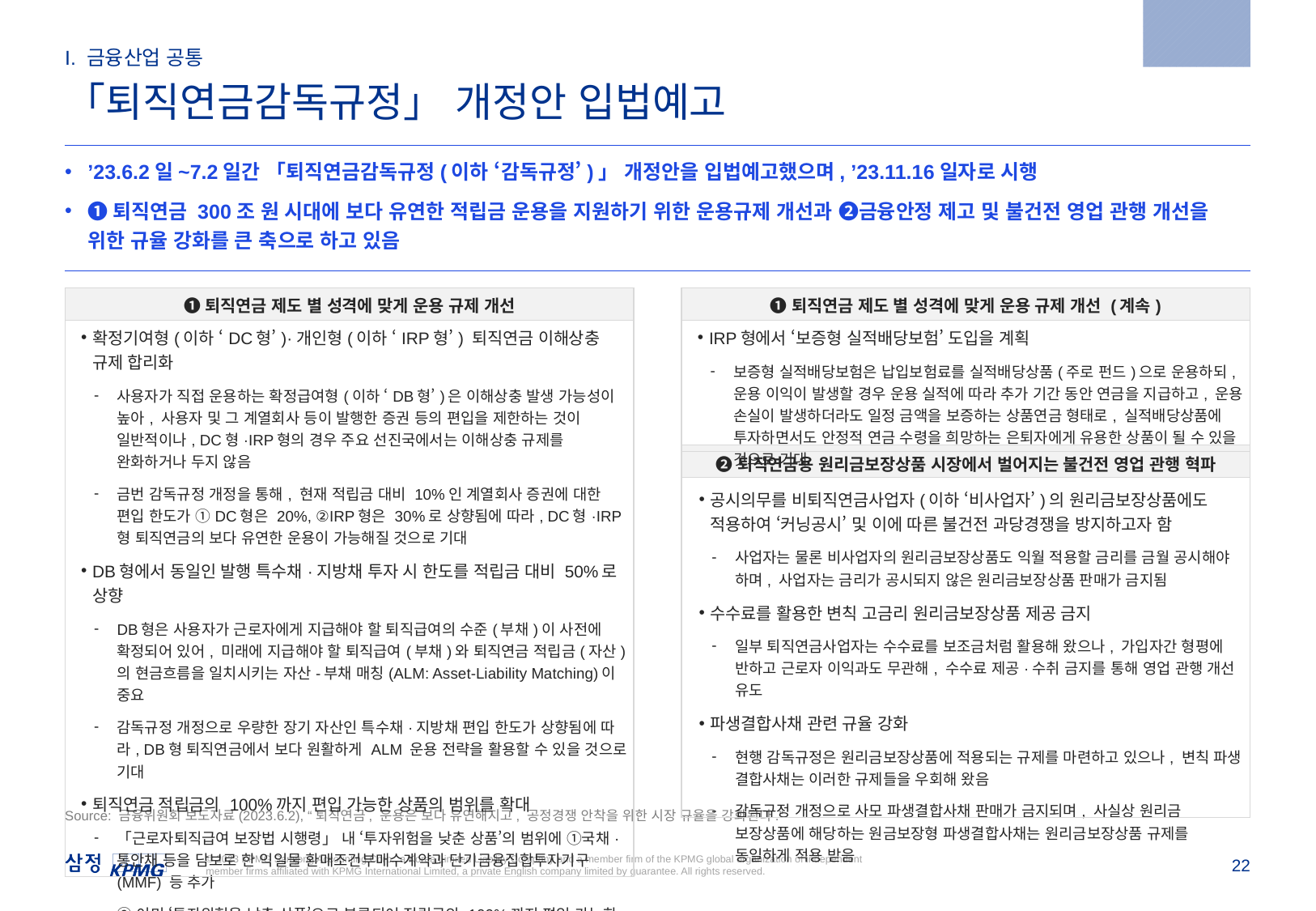

2023.6.2
I. 금융산업 공통
「퇴직연금감독규정」 개정안 입법예고
’23.6.2일~7.2일간 「퇴직연금감독규정(이하 ‘감독규정’)」 개정안을 입법예고했으며, ’23.11.16일자로 시행
❶퇴직연금 300조 원 시대에 보다 유연한 적립금 운용을 지원하기 위한 운용규제 개선과 ❷금융안정 제고 및 불건전 영업 관행 개선을 위한 규율 강화를 큰 축으로 하고 있음
| ❶퇴직연금 제도 별 성격에 맞게 운용 규제 개선 |
| --- |
| 확정기여형(이하 ‘DC형’)·개인형(이하 ‘IRP형’) 퇴직연금 이해상충 규제 합리화 사용자가 직접 운용하는 확정급여형(이하 ‘DB형’)은 이해상충 발생 가능성이 높아, 사용자 및 그 계열회사 등이 발행한 증권 등의 편입을 제한하는 것이 일반적이나, DC형·IRP형의 경우 주요 선진국에서는 이해상충 규제를 완화하거나 두지 않음 금번 감독규정 개정을 통해, 현재 적립금 대비 10%인 계열회사 증권에 대한 편입 한도가 ①DC형은 20%, ②IRP형은 30%로 상향됨에 따라, DC형·IRP형 퇴직연금의 보다 유연한 운용이 가능해질 것으로 기대 DB형에서 동일인 발행 특수채·지방채 투자 시 한도를 적립금 대비 50%로 상향 DB형은 사용자가 근로자에게 지급해야 할 퇴직급여의 수준(부채)이 사전에 확정되어 있어, 미래에 지급해야 할 퇴직급여(부채)와 퇴직연금 적립금(자산)의 현금흐름을 일치시키는 자산-부채 매칭(ALM: Asset-Liability Matching)이 중요 감독규정 개정으로 우량한 장기 자산인 특수채·지방채 편입 한도가 상향됨에 따라, DB형 퇴직연금에서 보다 원활하게 ALM 운용 전략을 활용할 수 있을 것으로 기대 퇴직연금 적립금의 100%까지 편입 가능한 상품의 범위를 확대 「근로자퇴직급여 보장법 시행령」 내 ‘투자위험을 낮춘 상품’의 범위에 ①국채·통안채 등을 담보로 한 익일물 환매조건부매수계약과 단기금융집합투자기구(MMF) 등 추가 ②이미 ‘투자위험을 낮춘 상품’으로 분류되어 적립금의 100%까지 편입 가능한 채권혼합형펀드의 주식 편입 한도를 「자본시장과 금융투자업에 관한 법률」의 규율 체계에 맞추어, 현행 40% 이내에서 50% 미만으로 상향 |
| ❶퇴직연금 제도 별 성격에 맞게 운용 규제 개선 (계속) |
| --- |
| IRP형에서 ‘보증형 실적배당보험’ 도입을 계획 보증형 실적배당보험은 납입보험료를 실적배당상품(주로 펀드)으로 운용하되, 운용 이익이 발생할 경우 운용 실적에 따라 추가 기간 동안 연금을 지급하고, 운용 손실이 발생하더라도 일정 금액을 보증하는 상품연금 형태로, 실적배당상품에 투자하면서도 안정적 연금 수령을 희망하는 은퇴자에게 유용한 상품이 될 수 있을 것으로 기대 |
| ❷퇴직연금용 원리금보장상품 시장에서 벌어지는 불건전 영업 관행 혁파 |
| --- |
| 공시의무를 비퇴직연금사업자(이하 ‘비사업자’)의 원리금보장상품에도 적용하여 ‘커닝공시’ 및 이에 따른 불건전 과당경쟁을 방지하고자 함 사업자는 물론 비사업자의 원리금보장상품도 익월 적용할 금리를 금월 공시해야 하며, 사업자는 금리가 공시되지 않은 원리금보장상품 판매가 금지됨 수수료를 활용한 변칙 고금리 원리금보장상품 제공 금지 일부 퇴직연금사업자는 수수료를 보조금처럼 활용해 왔으나, 가입자간 형평에 반하고 근로자 이익과도 무관해, 수수료 제공·수취 금지를 통해 영업 관행 개선 유도 파생결합사채 관련 규율 강화 현행 감독규정은 원리금보장상품에 적용되는 규제를 마련하고 있으나, 변칙 파생 결합사채는 이러한 규제들을 우회해 왔음 감독규정 개정으로 사모 파생결합사채 판매가 금지되며, 사실상 원리금 보장상품에 해당하는 원금보장형 파생결합사채는 원리금보장상품 규제를 동일하게 적용 받음 |
Source: 금융위원회 보도자료(2023.6.2), “퇴직연금, 운용은 보다 유연해지고, 공정경쟁 안착을 위한 시장 규율을 강화된다.”